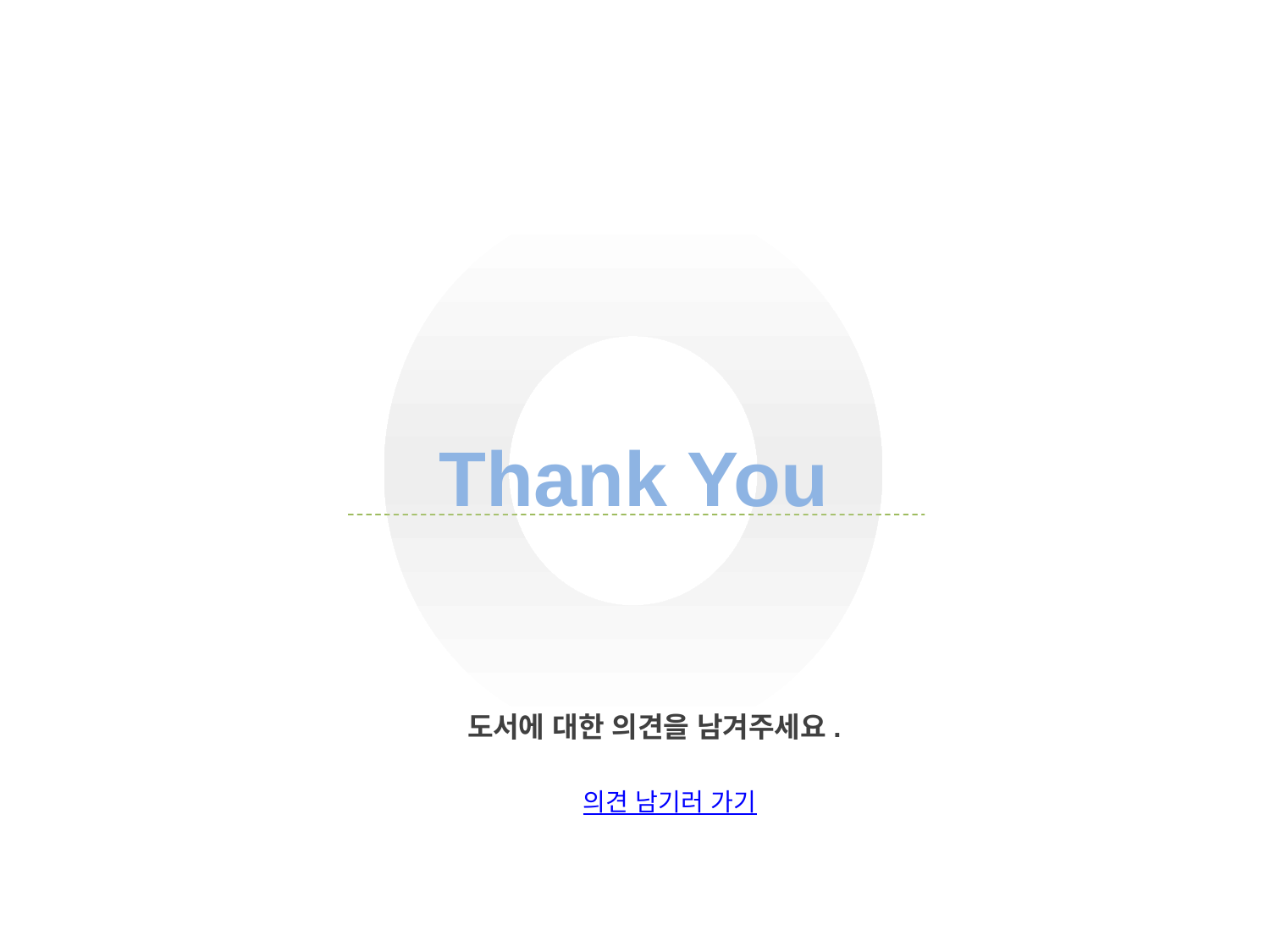

도서에 대한 의견을 남겨주세요.

의견 남기러 가기